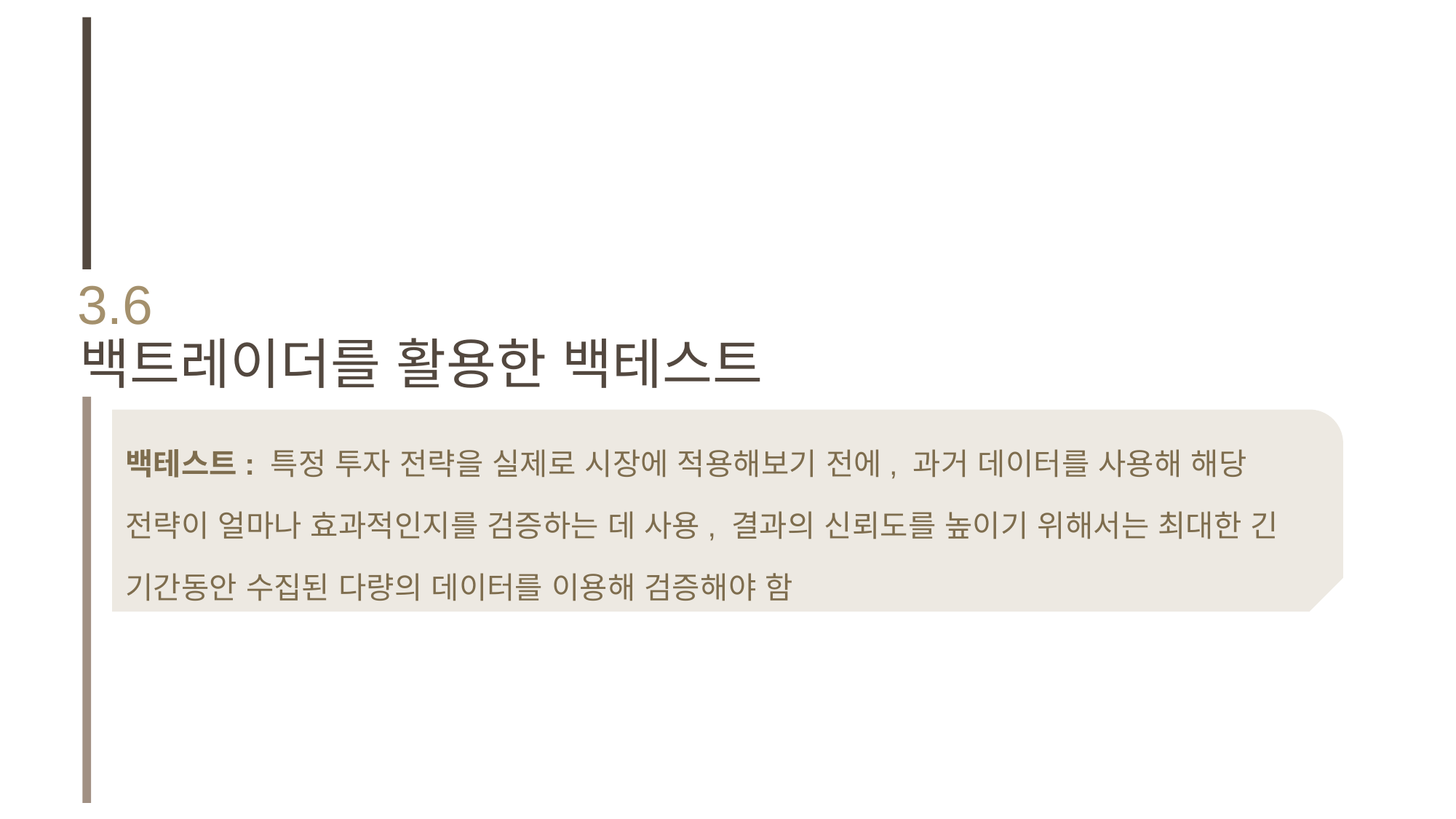

3.6
백트레이더를 활용한 백테스트

백테스트: 특정 투자 전략을 실제로 시장에 적용해보기 전에, 과거 데이터를 사용해 해당 전략이 얼마나 효과적인지를 검증하는 데 사용, 결과의 신뢰도를 높이기 위해서는 최대한 긴 기간동안 수집된 다량의 데이터를 이용해 검증해야 함